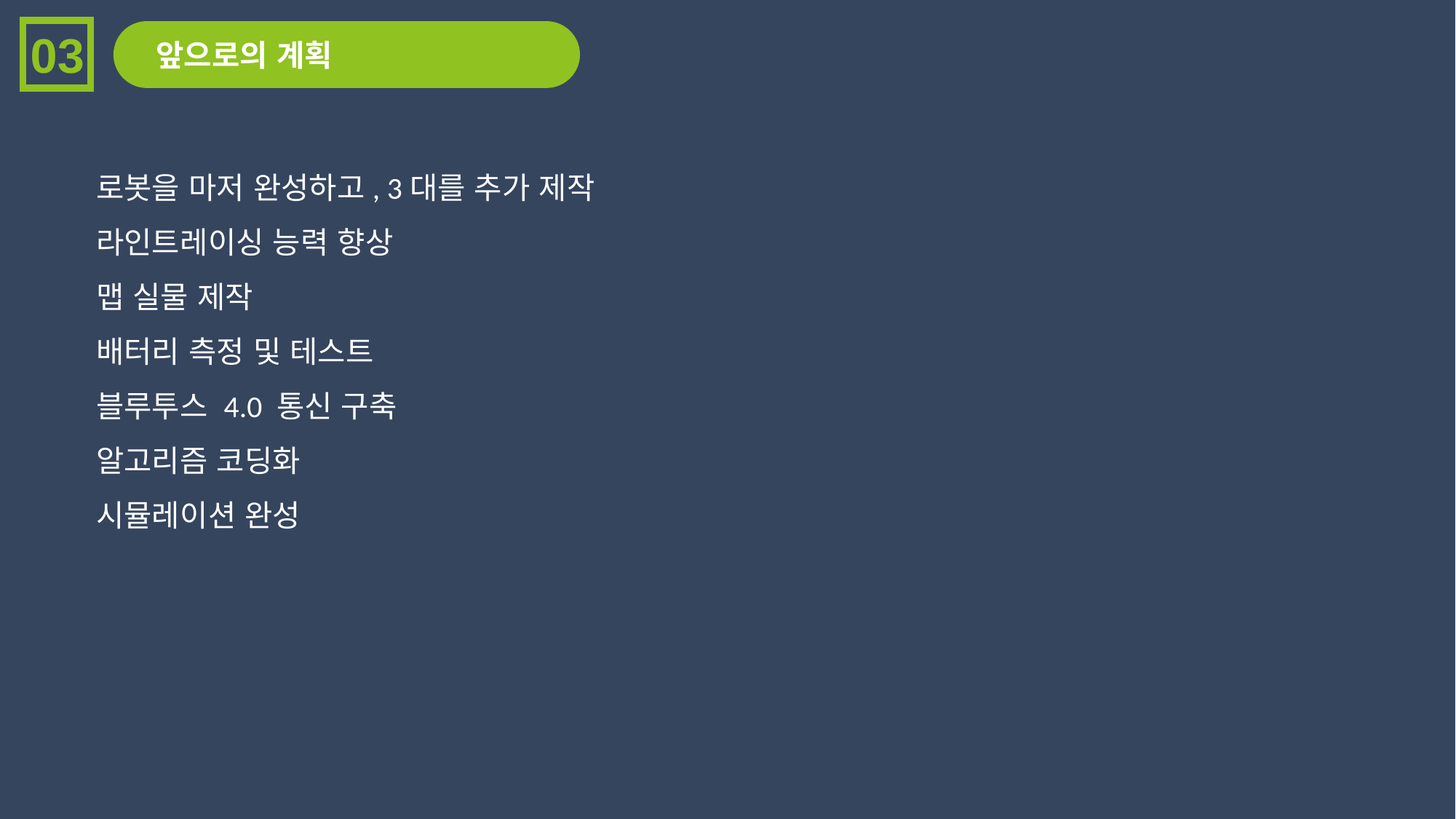

03
앞으로의 계획

로봇을 마저 완성하고, 3대를 추가 제작
라인트레이싱 능력 향상
맵 실물 제작
배터리 측정 및 테스트
블루투스 4.0 통신 구축
알고리즘 코딩화
시뮬레이션 완성